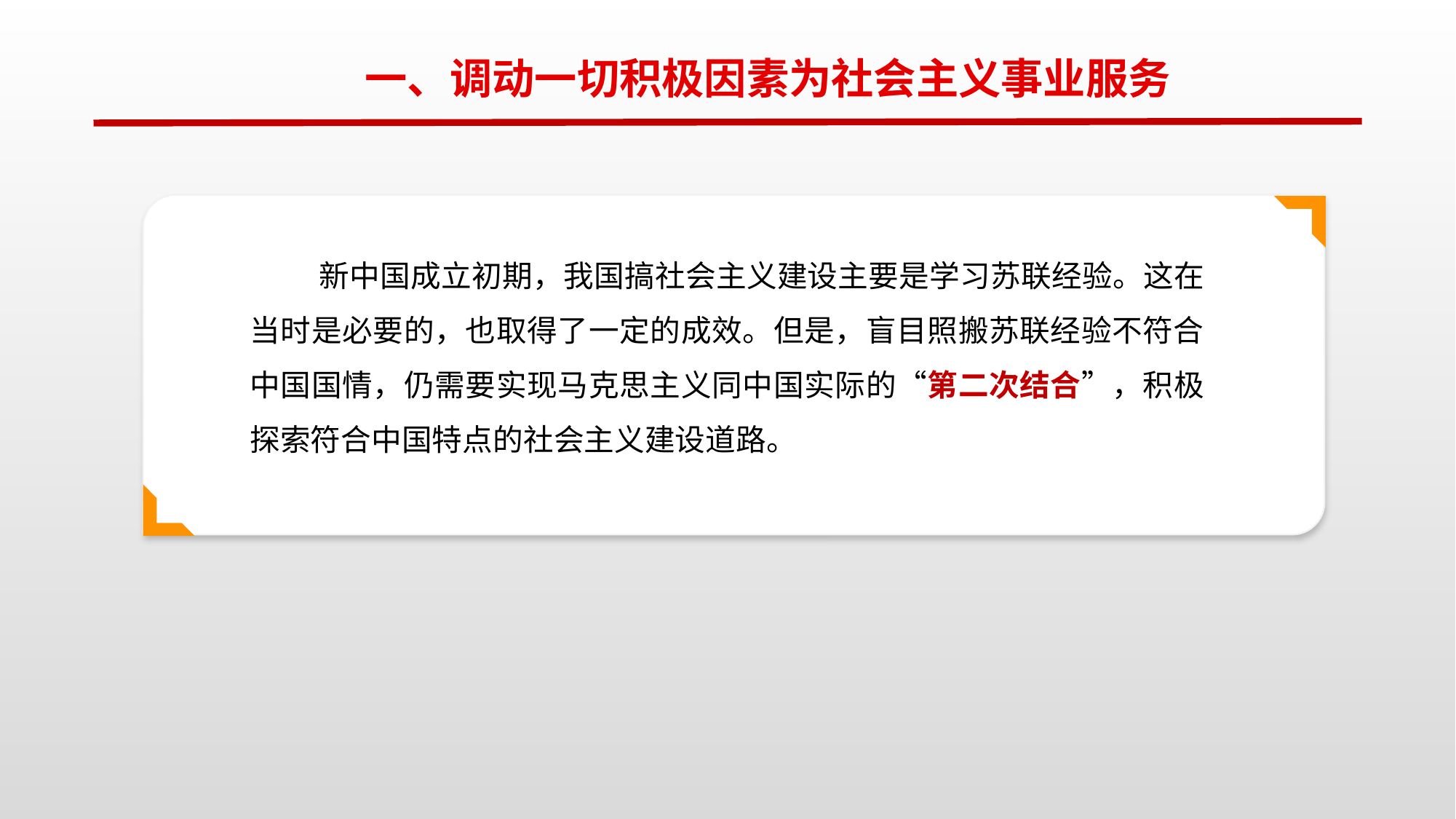

一、调动一切积极因素为社会主义事业服务

 新中国成立初期，我国搞社会主义建设主要是学习苏联经验。这在当时是必要的，也取得了一定的成效。但是，盲目照搬苏联经验不符合中国国情，仍需要实现马克思主义同中国实际的“第二次结合”，积极探索符合中国特点的社会主义建设道路。